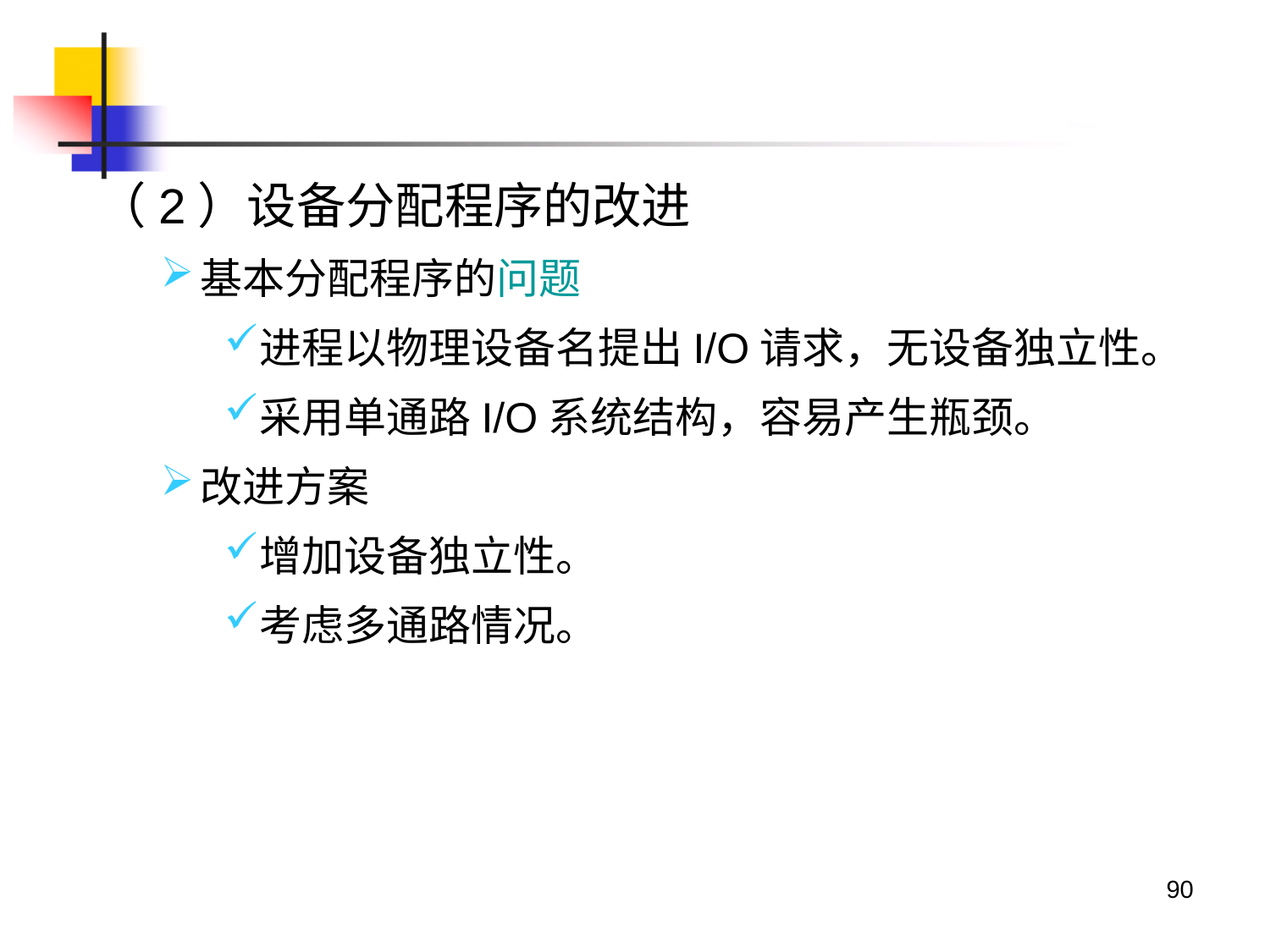

（2）设备分配程序的改进
基本分配程序的问题
进程以物理设备名提出I/O请求，无设备独立性。
采用单通路I/O系统结构，容易产生瓶颈。
改进方案
增加设备独立性。
考虑多通路情况。

90